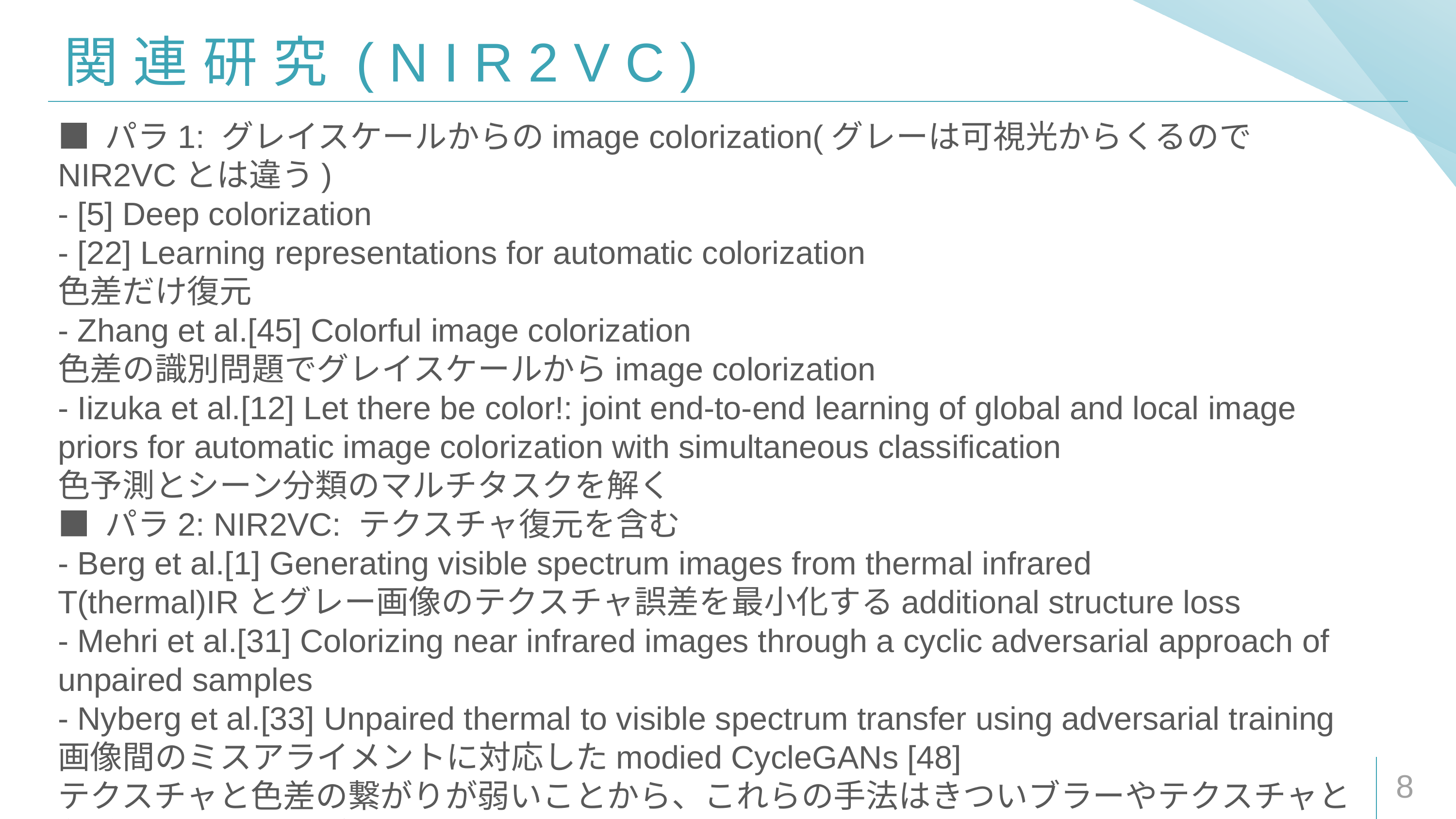

# 関連研究(NIR2VC)
■ パラ1: グレイスケールからのimage colorization(グレーは可視光からくるのでNIR2VCとは違う)
- [5] Deep colorization
- [22] Learning representations for automatic colorization
色差だけ復元
- Zhang et al.[45] Colorful image colorization
色差の識別問題でグレイスケールからimage colorization
- Iizuka et al.[12] Let there be color!: joint end-to-end learning of global and local image priors for automatic image colorization with simultaneous classification
色予測とシーン分類のマルチタスクを解く
■ パラ2: NIR2VC: テクスチャ復元を含む
- Berg et al.[1] Generating visible spectrum images from thermal infrared
T(thermal)IRとグレー画像のテクスチャ誤差を最小化するadditional structure loss
- Mehri et al.[31] Colorizing near infrared images through a cyclic adversarial approach of unpaired samples
- Nyberg et al.[33] Unpaired thermal to visible spectrum transfer using adversarial training
画像間のミスアライメントに対応したmodied CycleGANs [48]
テクスチャと色差の繋がりが弱いことから、これらの手法はきついブラーやテクスチャと色差のミスマッチが問題に
8